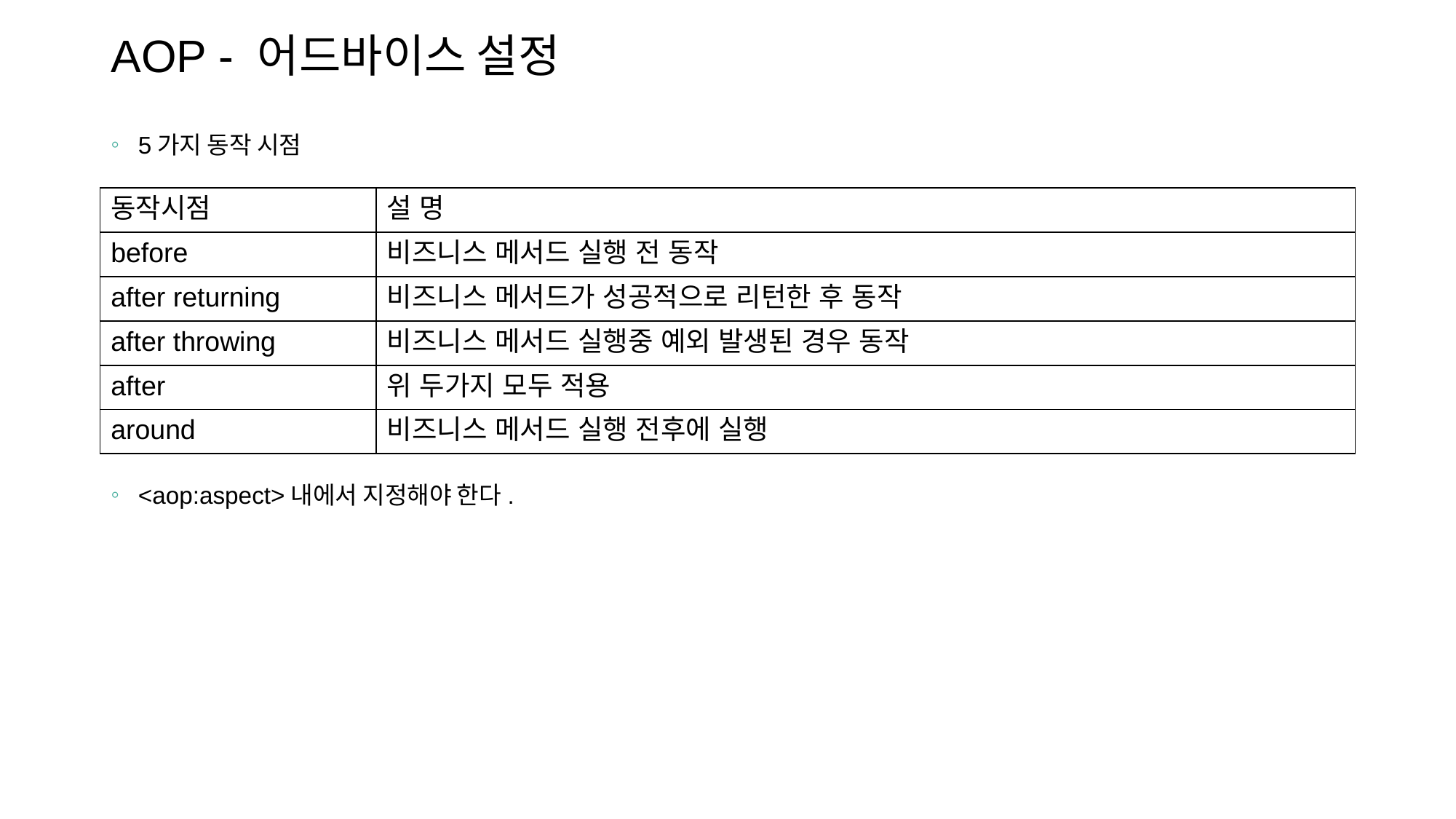

# AOP - 어드바이스 설정
5가지 동작 시점

<aop:aspect>내에서 지정해야 한다.
| 동작시점 | 설 명 |
| --- | --- |
| before | 비즈니스 메서드 실행 전 동작 |
| after returning | 비즈니스 메서드가 성공적으로 리턴한 후 동작 |
| after throwing | 비즈니스 메서드 실행중 예외 발생된 경우 동작 |
| after | 위 두가지 모두 적용 |
| around | 비즈니스 메서드 실행 전후에 실행 |